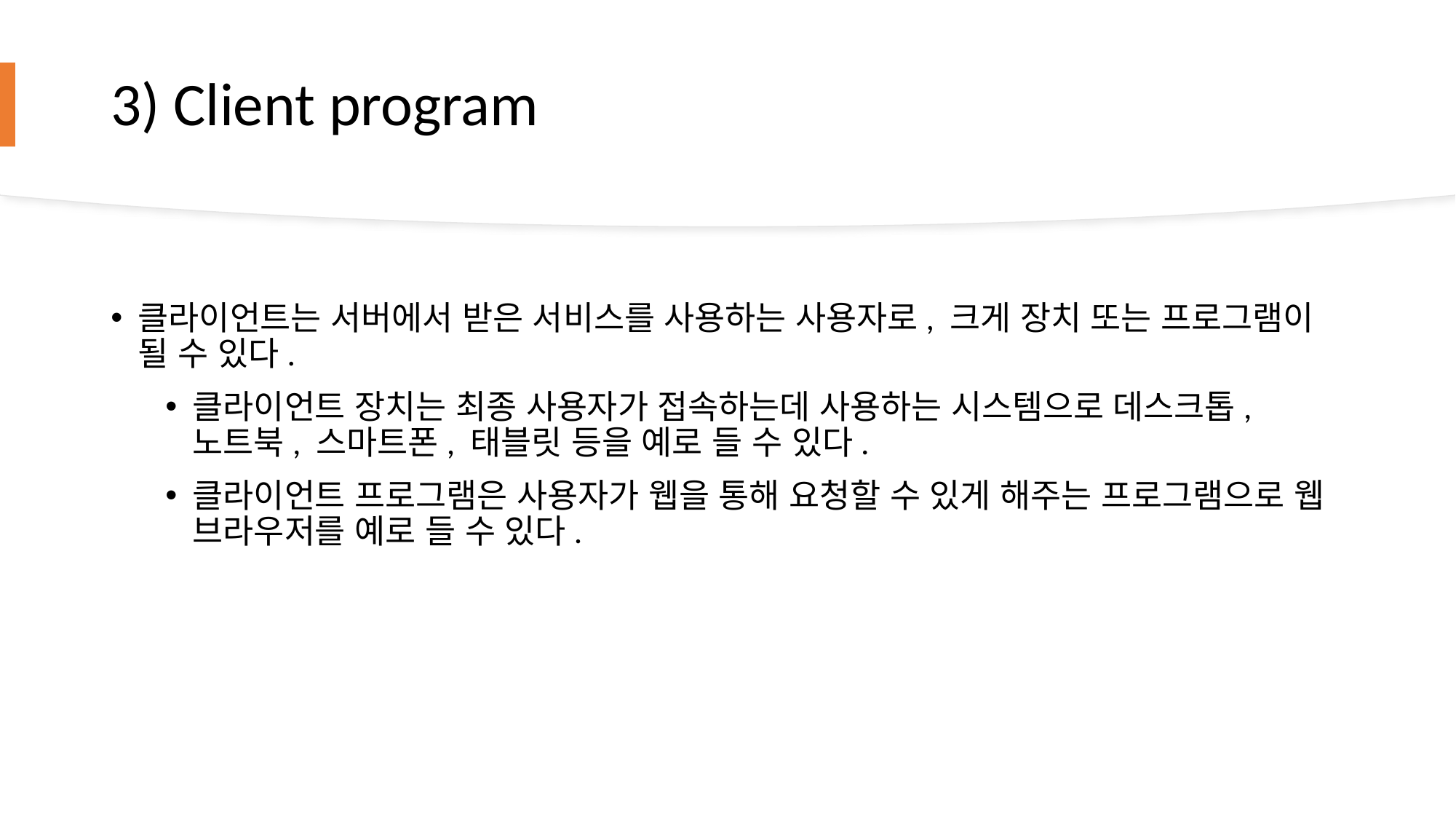

# 3) Client program

클라이언트는 서버에서 받은 서비스를 사용하는 사용자로, 크게 장치 또는 프로그램이 될 수 있다.
클라이언트 장치는 최종 사용자가 접속하는데 사용하는 시스템으로 데스크톱, 노트북, 스마트폰, 태블릿 등을 예로 들 수 있다.
클라이언트 프로그램은 사용자가 웹을 통해 요청할 수 있게 해주는 프로그램으로 웹 브라우저를 예로 들 수 있다.